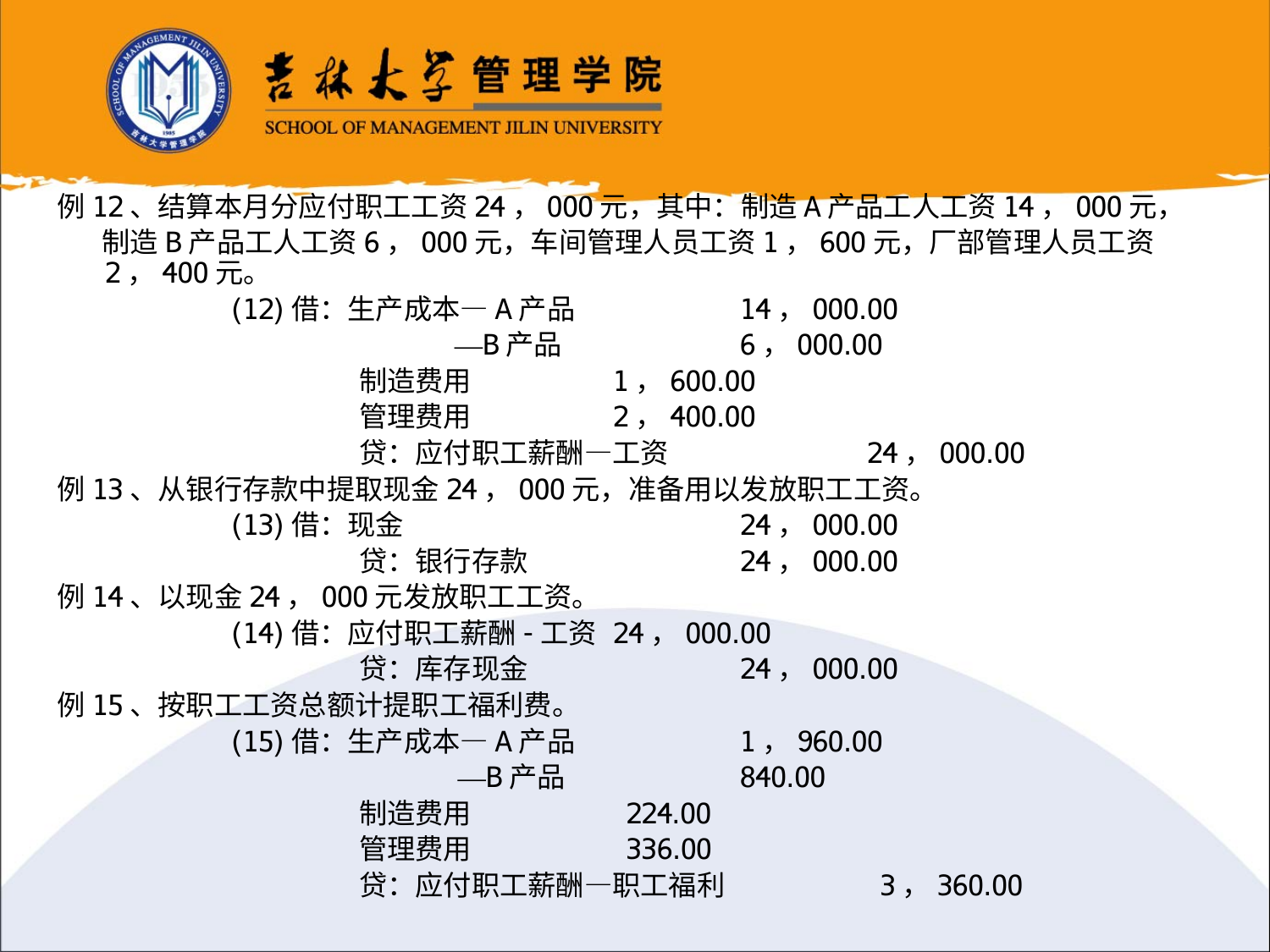

例12、结算本月分应付职工工资24，000元，其中：制造A产品工人工资14，000元，
      制造B产品工人工资6，000元，车间管理人员工资1，600元，厂部管理人员工资    2，400元。
		(12)借：生产成本—A产品		14，000.00
			           —B产品		6，000.00
			制造费用		1，600.00
			管理费用		2，400.00
			贷：应付职工薪酬—工资		24，000.00
例13、从银行存款中提取现金24，000元，准备用以发放职工工资。
		(13)借：现金			24，000.00
			贷：银行存款		24，000.00
例14、以现金24，000元发放职工工资。
		(14)借：应付职工薪酬-工资	24，000.00
			贷：库存现金		24，000.00
例15、按职工工资总额计提职工福利费。
		(15)借：生产成本—A产品		1，960.00
		                          —B产品		840.00
			制造费用		 224.00
			管理费用		 336.00
			贷：应付职工薪酬—职工福利		 3，360.00
74